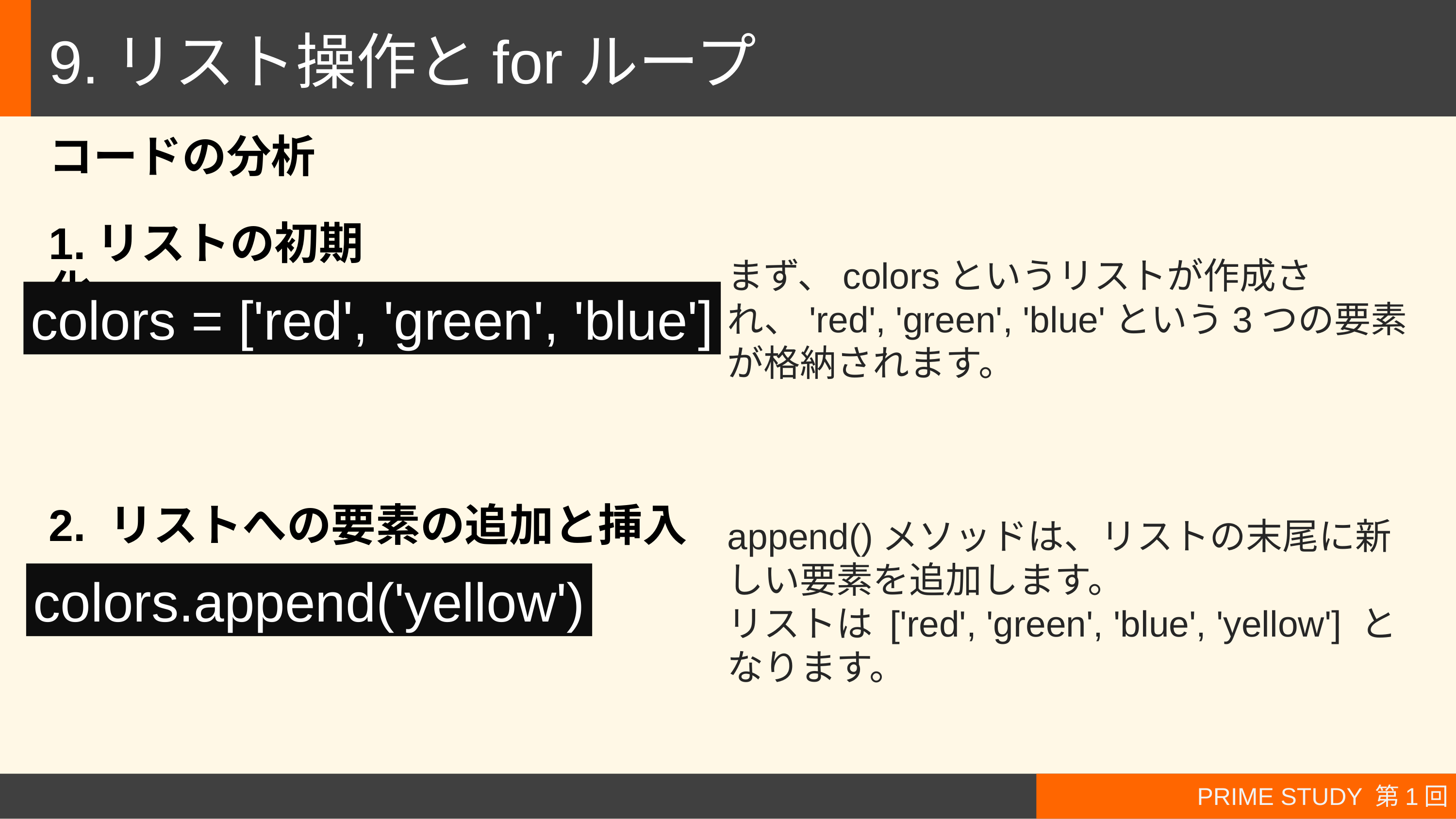

# 9.リスト操作とforループ
コードの分析
1.リストの初期化
まず、colorsというリストが作成され、'red', 'green', 'blue'という3つの要素が格納されます。
colors = ['red', 'green', 'blue']
2. リストへの要素の追加と挿入
append()メソッドは、リストの末尾に新しい要素を追加します。
リストは ['red', 'green', 'blue', 'yellow'] となります。
colors.append('yellow')
PRIME STUDY 第1回